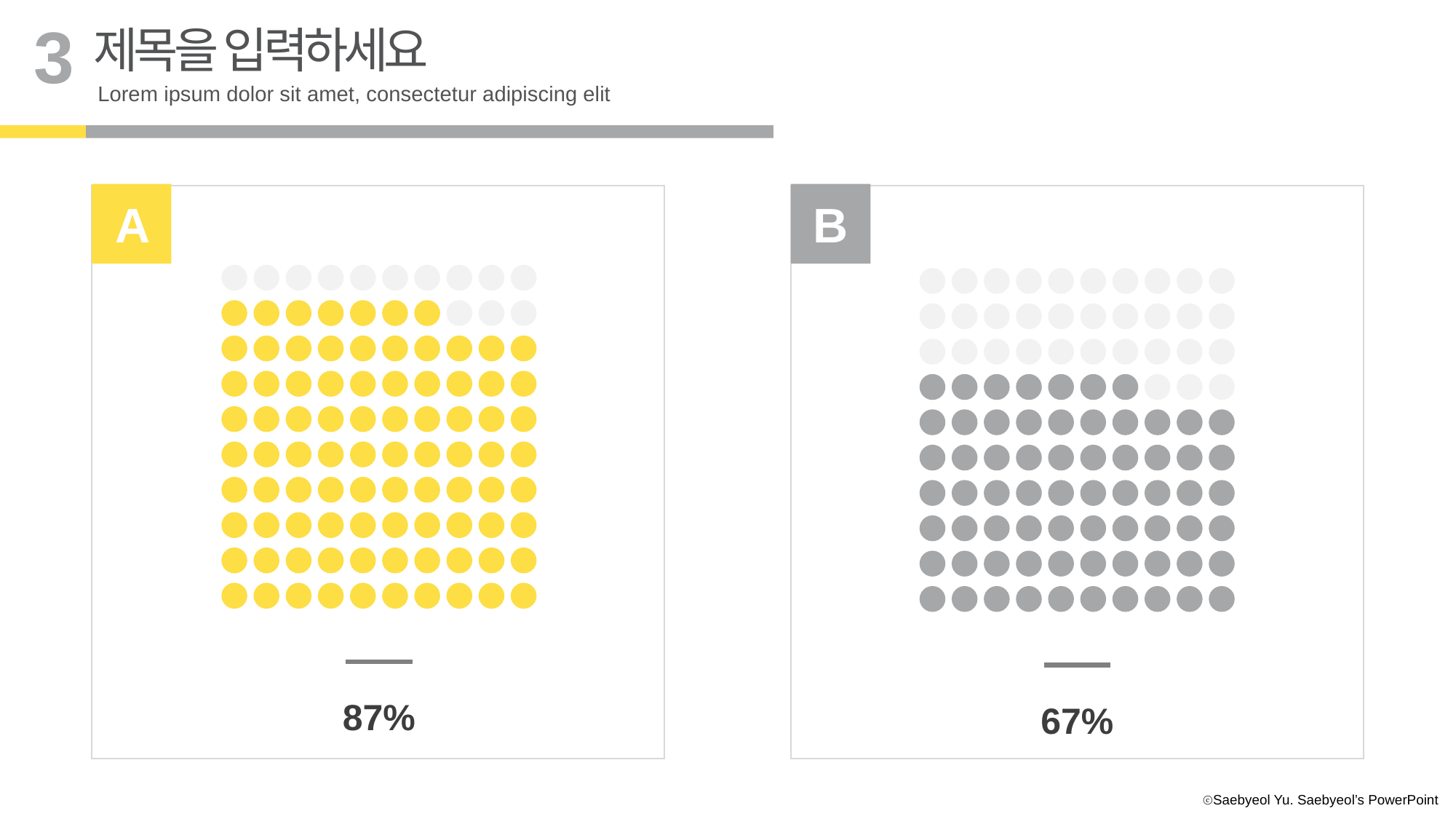

3
제목을 입력하세요
Lorem ipsum dolor sit amet, consectetur adipiscing elit

A
B

87%
67%